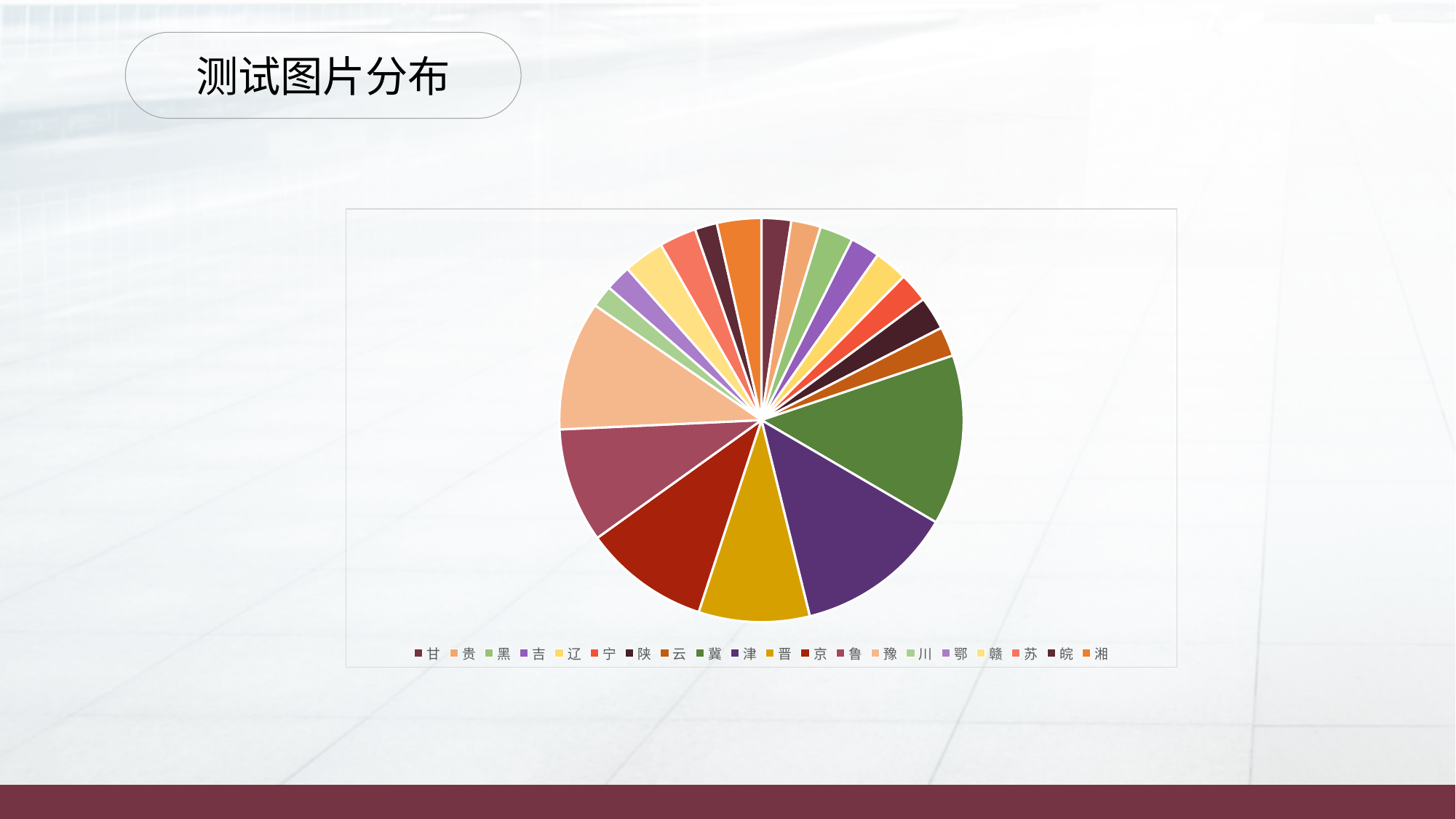

测试图片分布

### Chart

| Category |  |  |
|---|---|---|
| 甘 | 8.0 | None |
| 贵 | 8.0 | None |
| 黑 | 9.0 | None |
| 吉 | 8.0 | None |
| 辽 | 9.0 | None |
| 宁 | 8.0 | None |
| 陕 | 9.0 | None |
| 云 | 8.0 | None |
| 冀 | 46.0 | None |
| 津 | 43.0 | None |
| 晋 | 30.0 | None |
| 京 | 34.0 | None |
| 鲁 | 31.0 | None |
| 豫 | 35.0 | None |
| 川 | 6.0 | None |
| 鄂 | 7.0 | None |
| 赣 | 11.0 | None |
| 苏 | 10.0 | None |
| 皖 | 6.0 | None |
| 湘 | 12.0 | None |